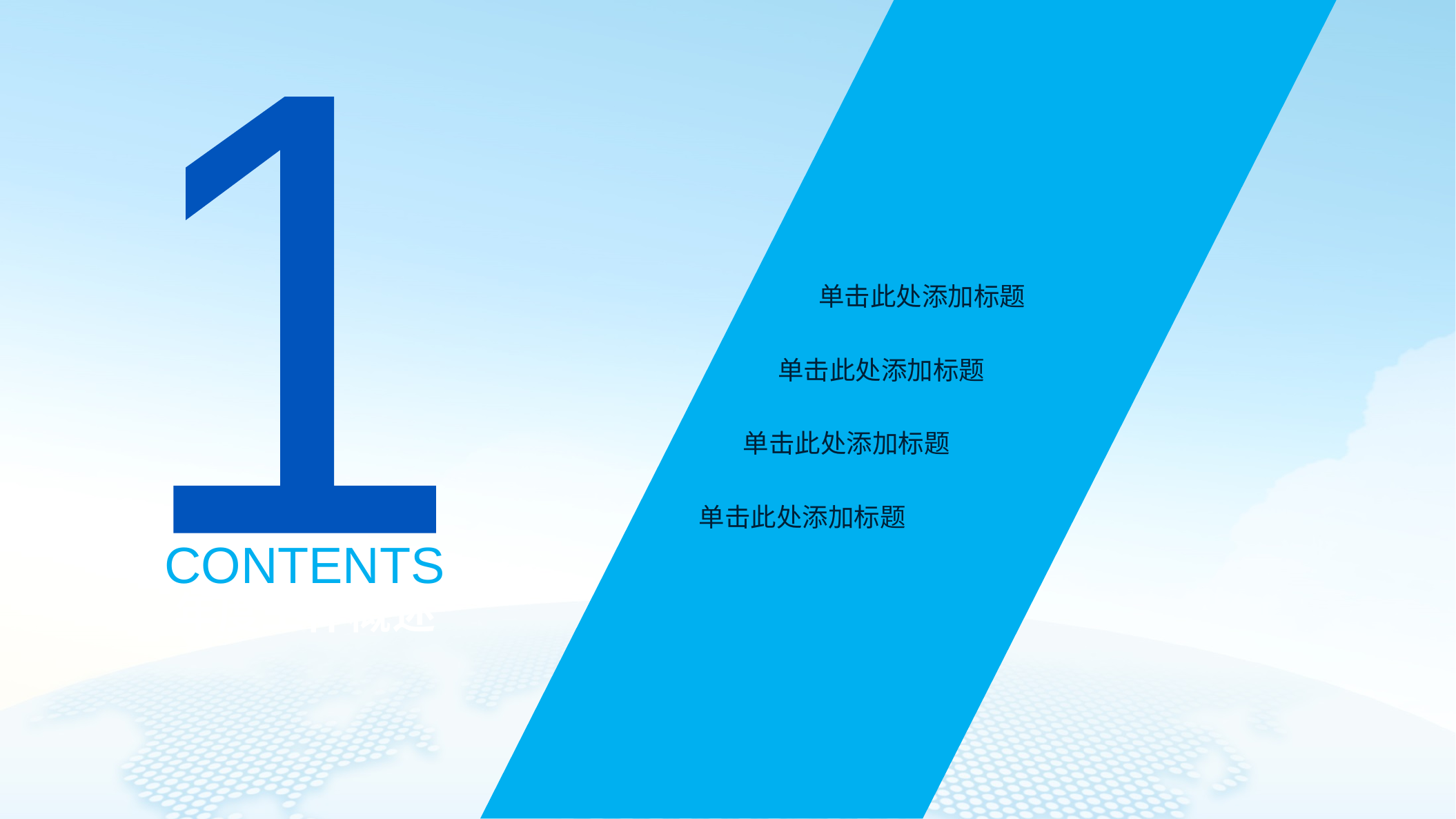

1
单击此处添加标题
单击此处添加标题
单击此处添加标题
单击此处添加标题
CONTENTS
年度工作概述